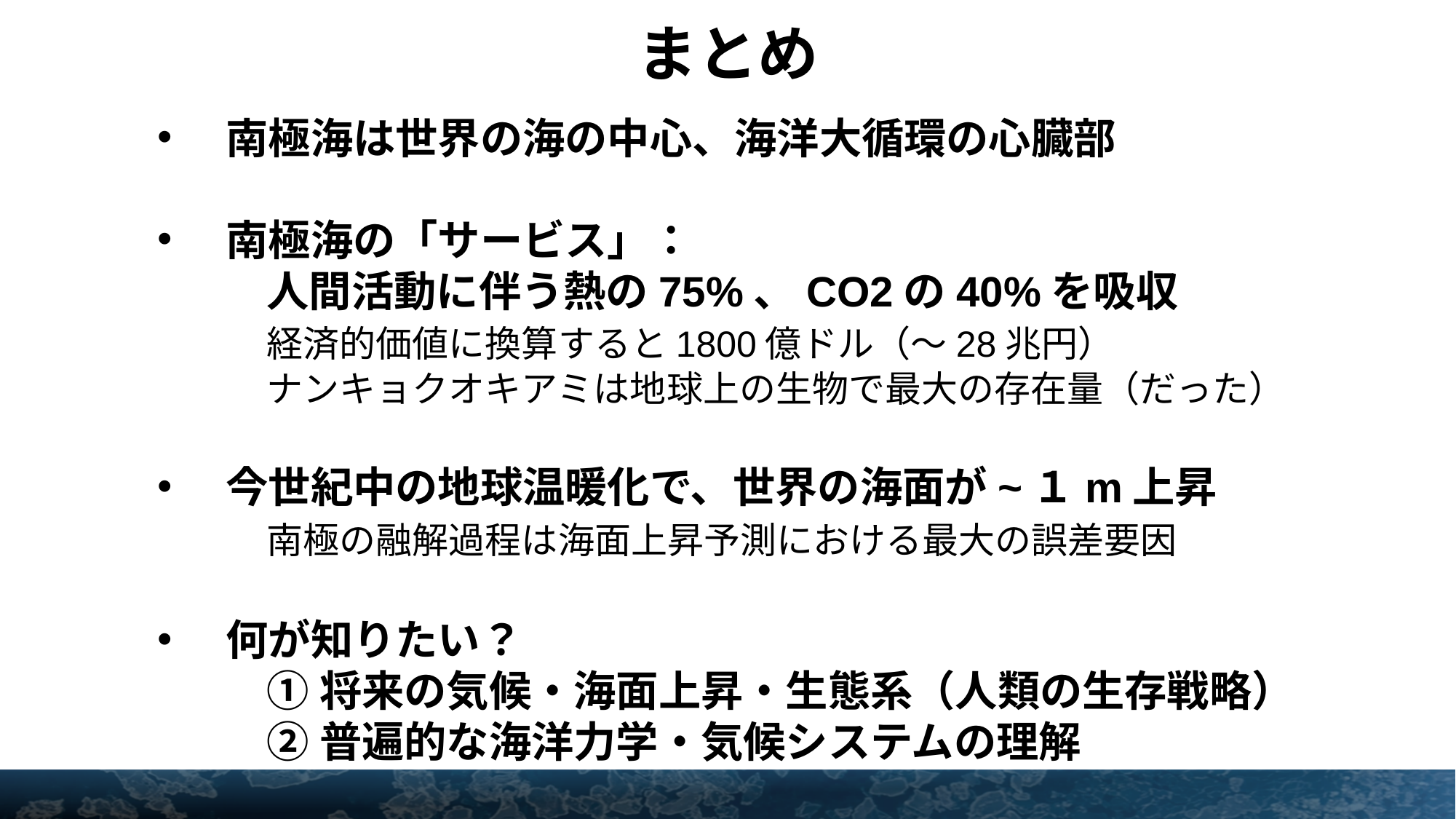

まとめ
南極海は世界の海の中心、海洋大循環の心臓部

南極海の「サービス」：
	人間活動に伴う熱の75%、CO2の40%を吸収
	経済的価値に換算すると1800億ドル（～28兆円）
	ナンキョクオキアミは地球上の生物で最大の存在量（だった）

今世紀中の地球温暖化で、世界の海面が~１m上昇
	南極の融解過程は海面上昇予測における最大の誤差要因

何が知りたい？
	①将来の気候・海面上昇・生態系（人類の生存戦略）
	②普遍的な海洋力学・気候システムの理解